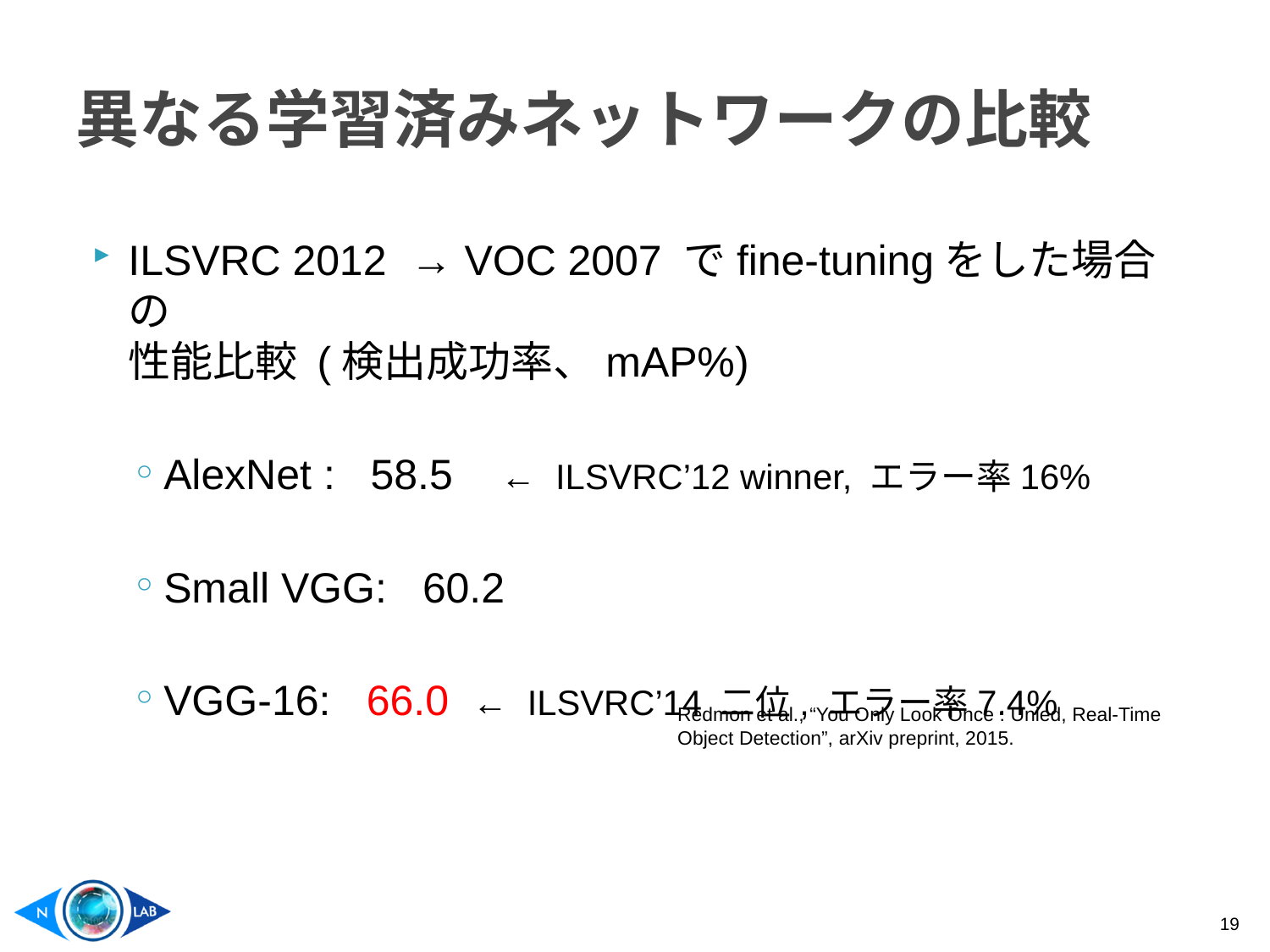

# 異なる学習済みネットワークの比較
ILSVRC 2012  → VOC 2007 でfine-tuningをした場合の
性能比較 (検出成功率、mAP%)

AlexNet :   58.5    ←  ILSVRC’12 winner, エラー率16%

Small VGG:   60.2

VGG-16:   66.0  ←  ILSVRC’14 二位, エラー率7.4%

Redmon et al., “You Only Look Once : Unied, Real-Time Object Detection”, arXiv preprint, 2015.
19